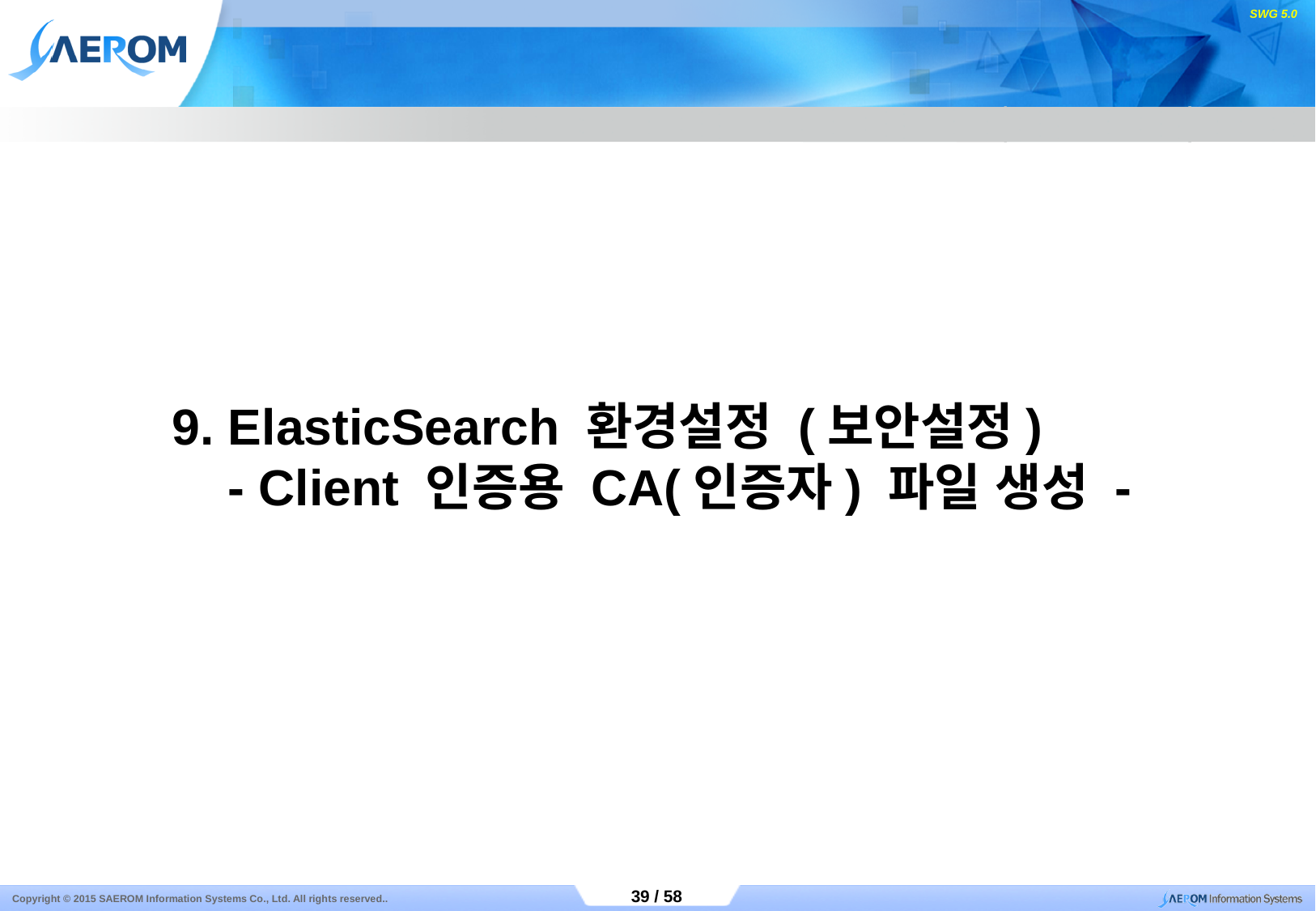

9. ElasticSearch 환경설정 (보안설정)
    - Client 인증용 CA(인증자) 파일 생성 -